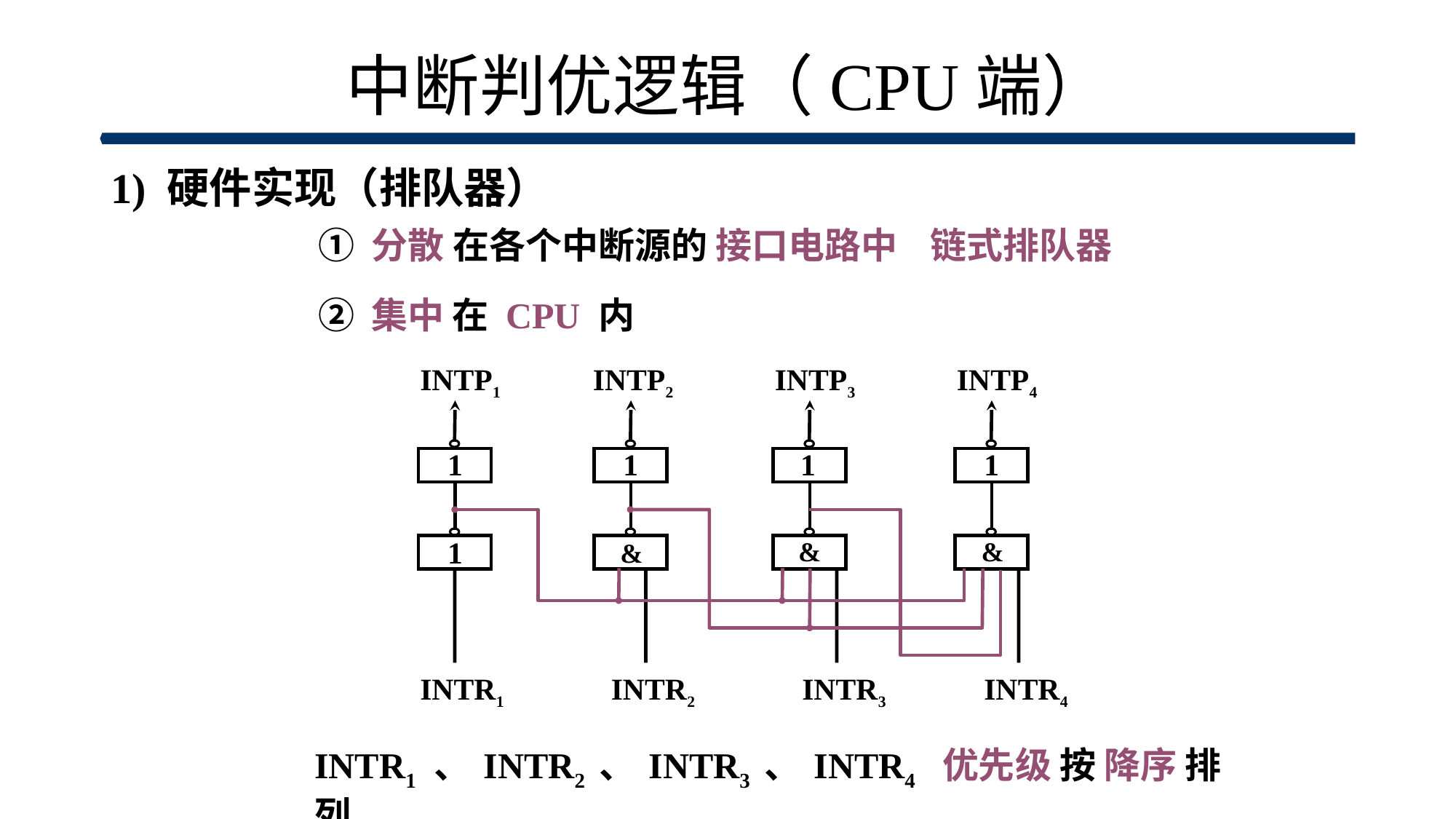

# 中断判优逻辑（CPU端）
1) 硬件实现（排队器）
① 分散 在各个中断源的 接口电路中    链式排队器
② 集中 在 CPU 内
INTP1
INTP2
INTP3
INTP4

 1

 1

 1

 &

 1

 &

 1

 &

INTR1
INTR2
INTR3
INTR4
INTR1 、 INTR2 、 INTR3 、 INTR4  优先级 按 降序 排列